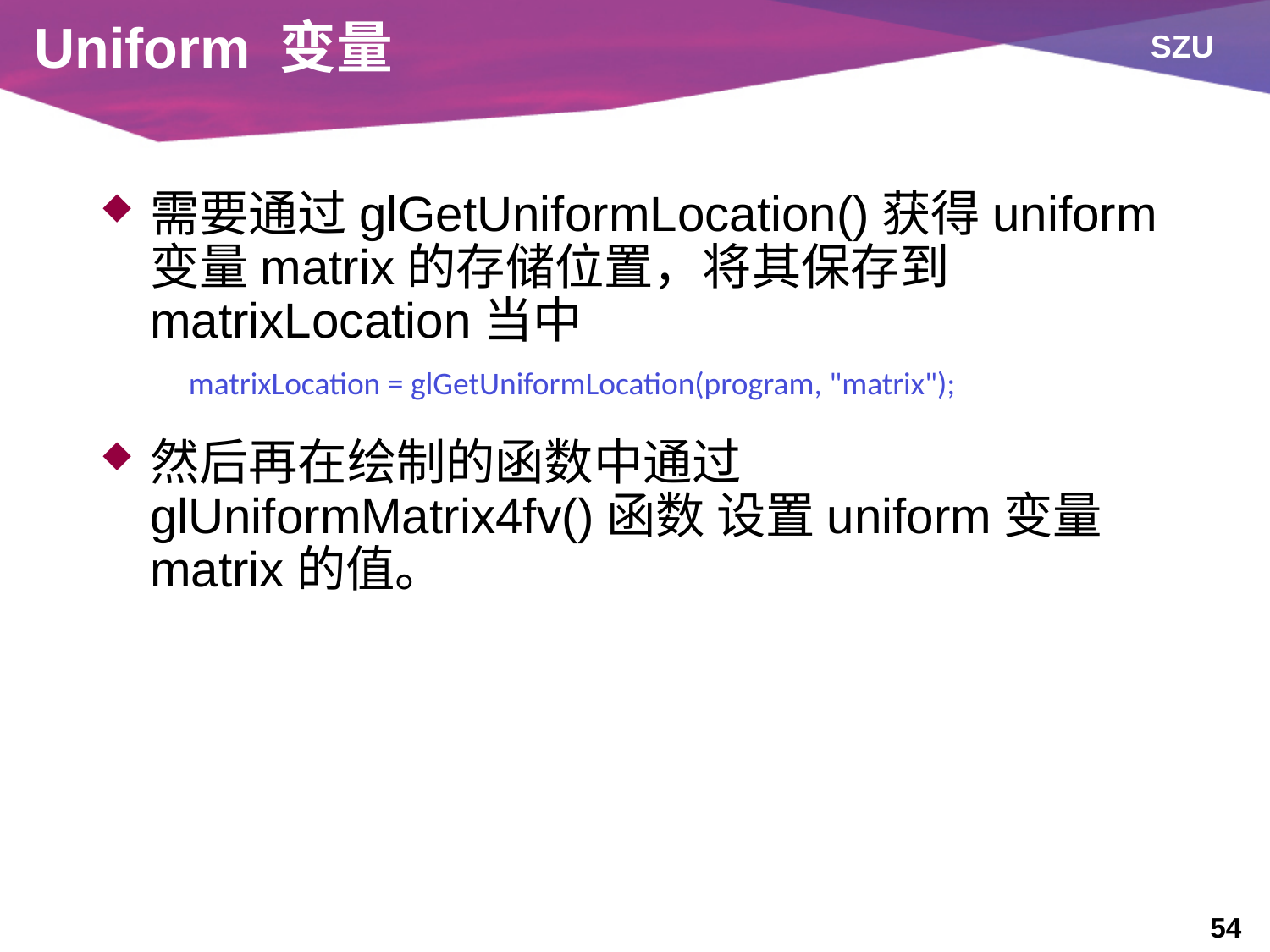

# Uniform 变量
需要通过glGetUniformLocation()获得uniform变量matrix的存储位置，将其保存到matrixLocation当中

然后再在绘制的函数中通过glUniformMatrix4fv()函数 设置uniform变量matrix的值。
matrixLocation = glGetUniformLocation(program, "matrix");
54